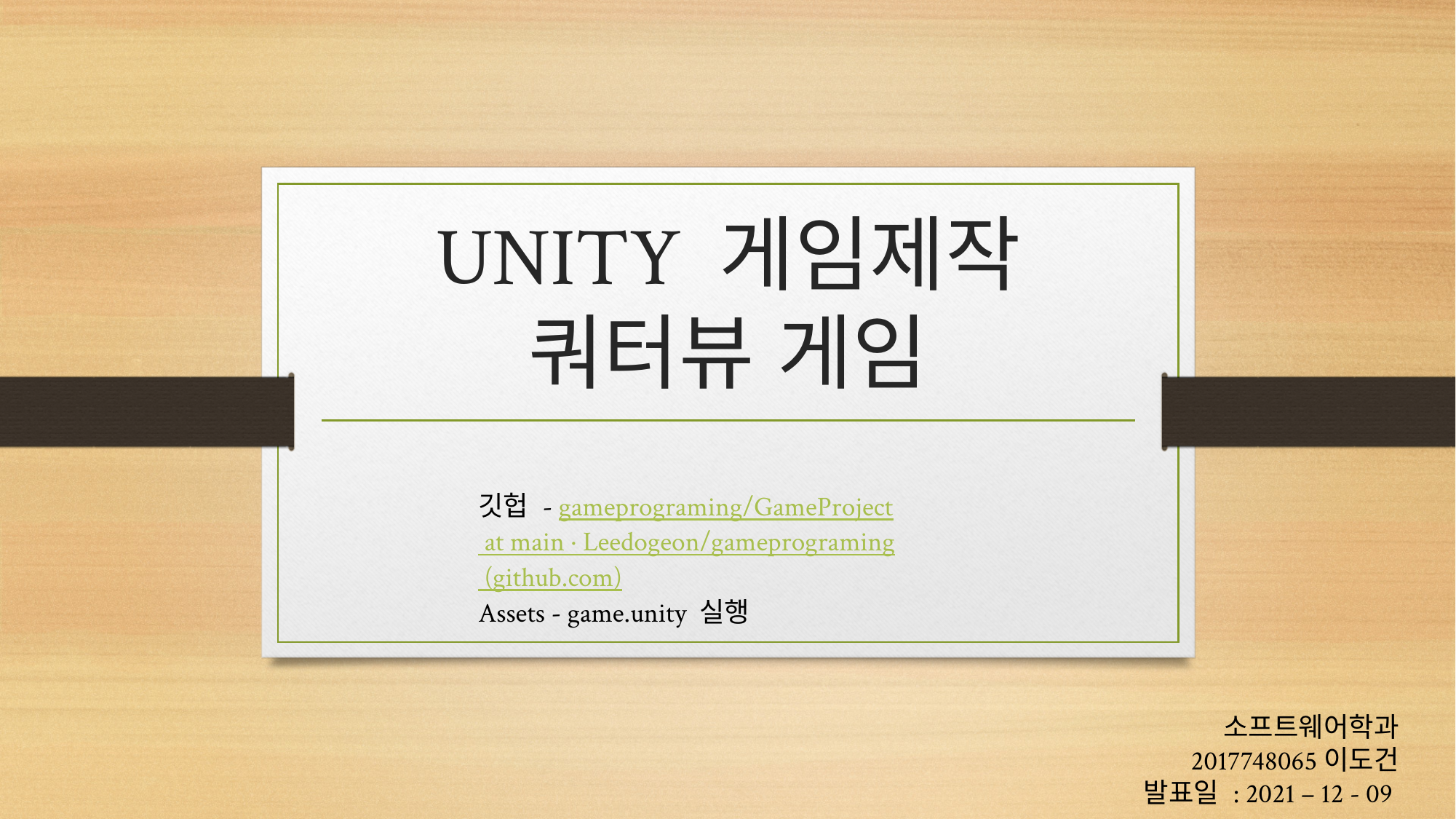

# UNITY 게임제작 쿼터뷰 게임
깃헙 - gameprograming/GameProject at main · Leedogeon/gameprograming (github.com)
Assets - game.unity 실행
소프트웨어학과
2017748065이도건
발표일 : 2021 – 12 - 09